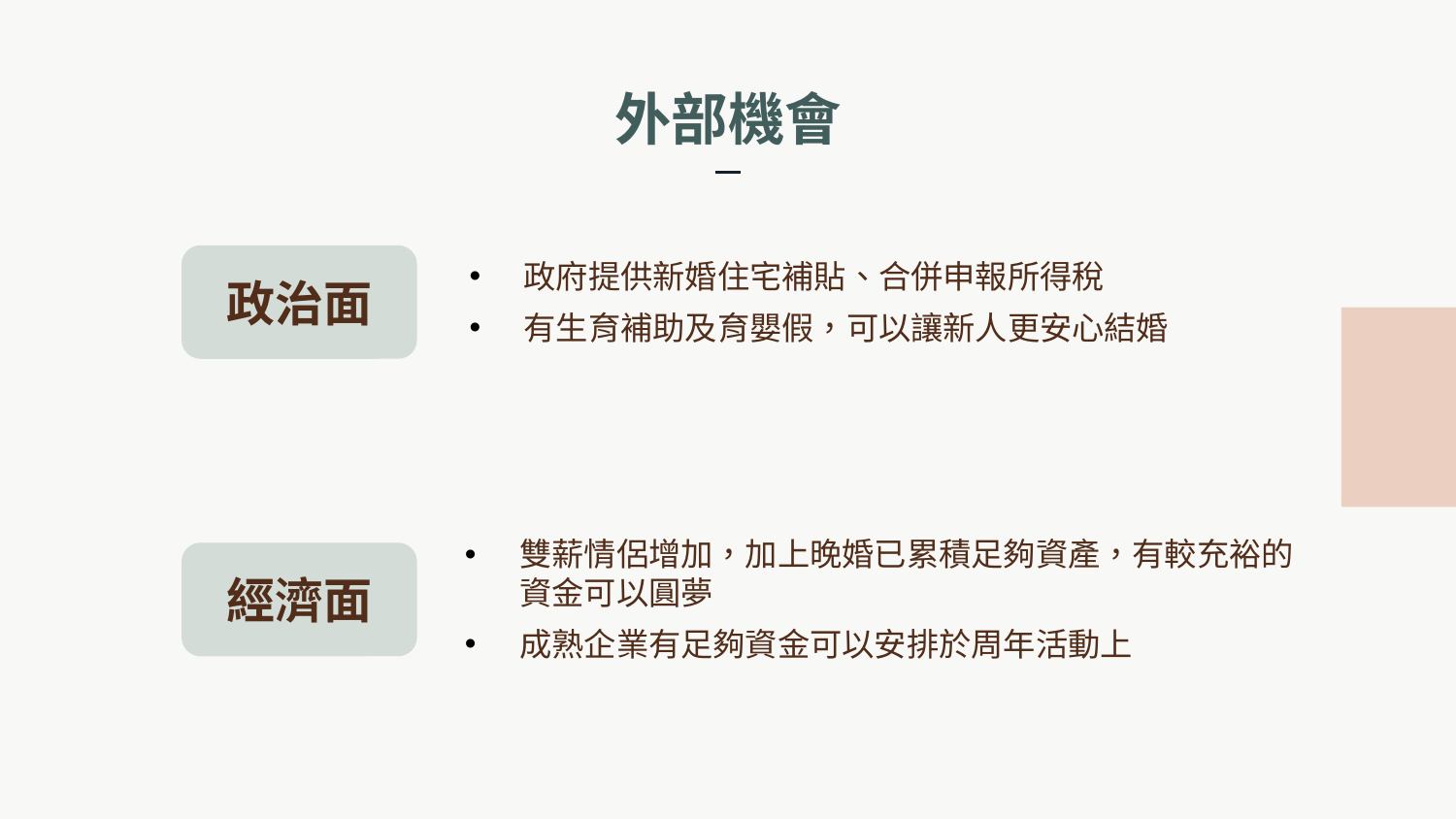

# 外部機會
政治面
政府提供新婚住宅補貼、合併申報所得稅
有生育補助及育嬰假，可以讓新人更安心結婚
雙薪情侶增加，加上晚婚已累積足夠資產，有較充裕的資金可以圓夢
成熟企業有足夠資金可以安排於周年活動上
經濟面